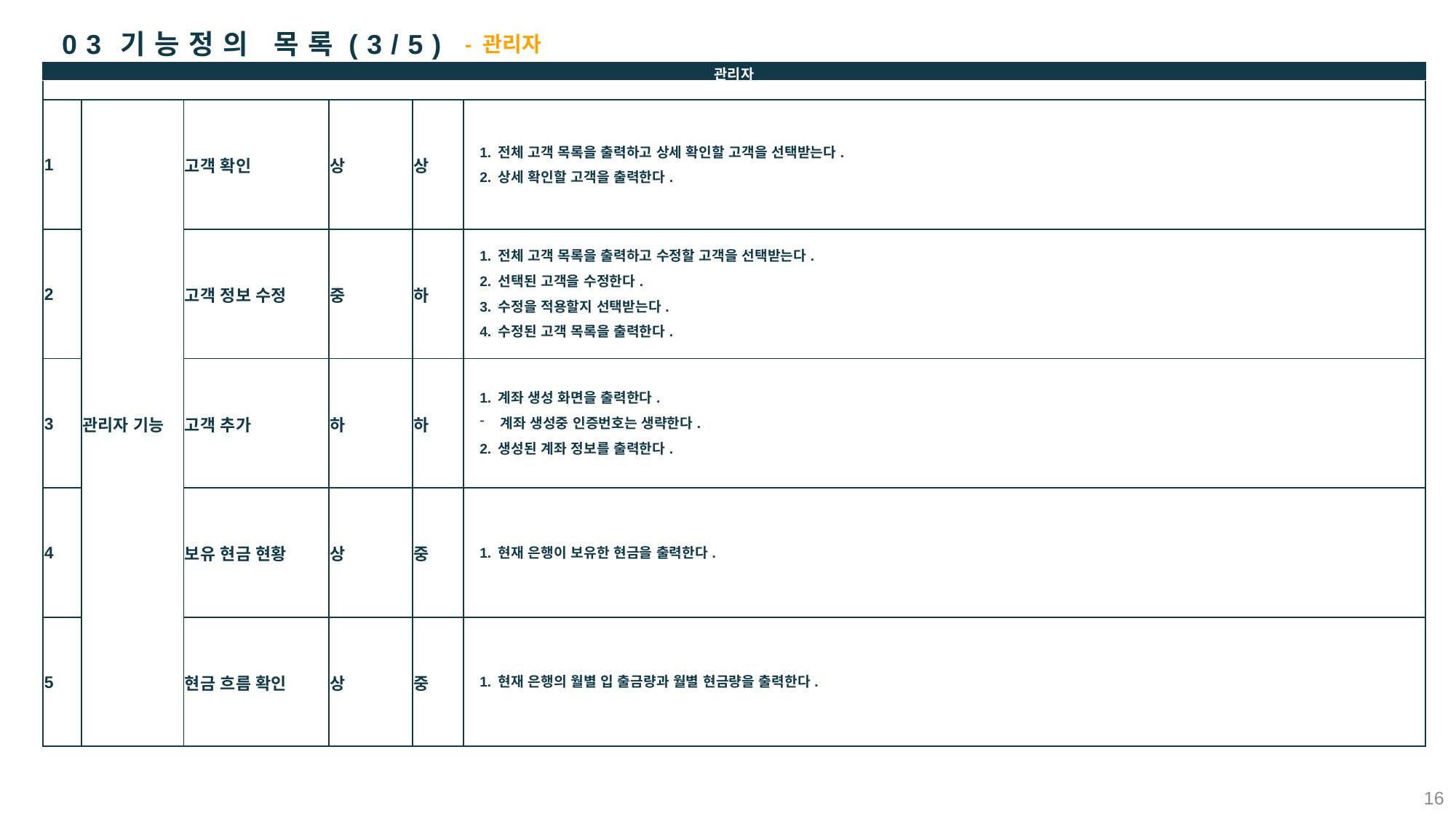

03 기능정의 목록(3/5)
- 관리자
| 관리자 |  |  |  |  |  |
| --- | --- | --- | --- | --- | --- |
| 번호 | 관리자 기능 | 관리자 관련 기능 | 우선 순위 | 중요도 | 기능 정의 |
| 1 | 관리자 기능 | 고객 확인 | 상 | 상 | 1. 전체 고객 목록을 출력하고 상세 확인할 고객을 선택받는다. 2. 상세 확인할 고객을 출력한다. |
| 2 |  | 고객 정보 수정 | 중 | 하 | 1. 전체 고객 목록을 출력하고 수정할 고객을 선택받는다. 2. 선택된 고객을 수정한다. 3. 수정을 적용할지 선택받는다. 4. 수정된 고객 목록을 출력한다. |
| 3 |  | 고객 추가 | 하 | 하 | 1. 계좌 생성 화면을 출력한다. 계좌 생성중 인증번호는 생략한다. 2. 생성된 계좌 정보를 출력한다. |
| 4 |  | 보유 현금 현황 | 상 | 중 | 1. 현재 은행이 보유한 현금을 출력한다. |
| 5 |  | 현금 흐름 확인 | 상 | 중 | 1. 현재 은행의 월별 입 출금량과 월별 현금량을 출력한다. |
16